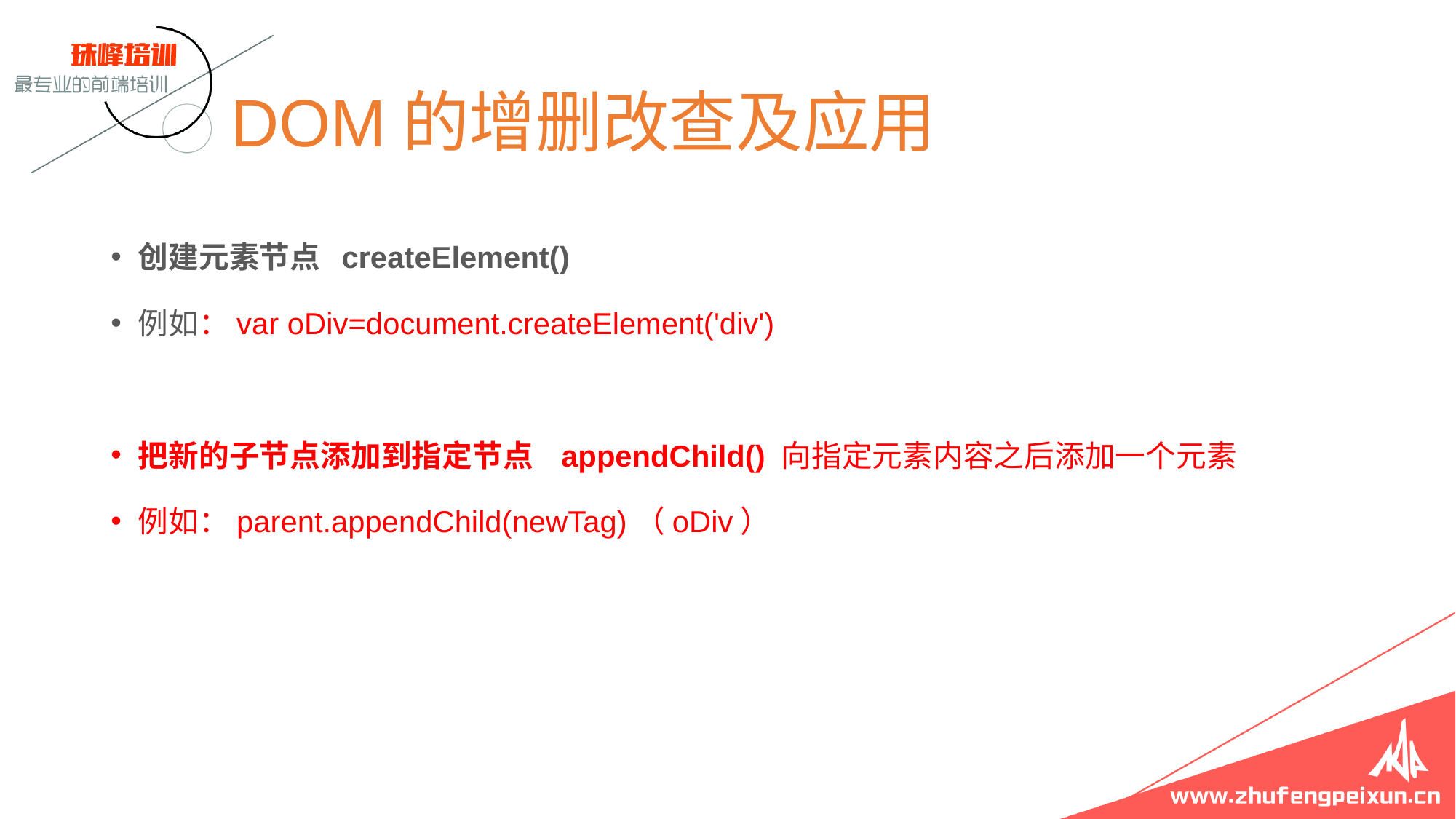

# DOM的增删改查及应用
创建元素节点  createElement()
例如：var oDiv=document.createElement('div')

把新的子节点添加到指定节点   appendChild() 向指定元素内容之后添加一个元素
例如：parent.appendChild(newTag)（oDiv）